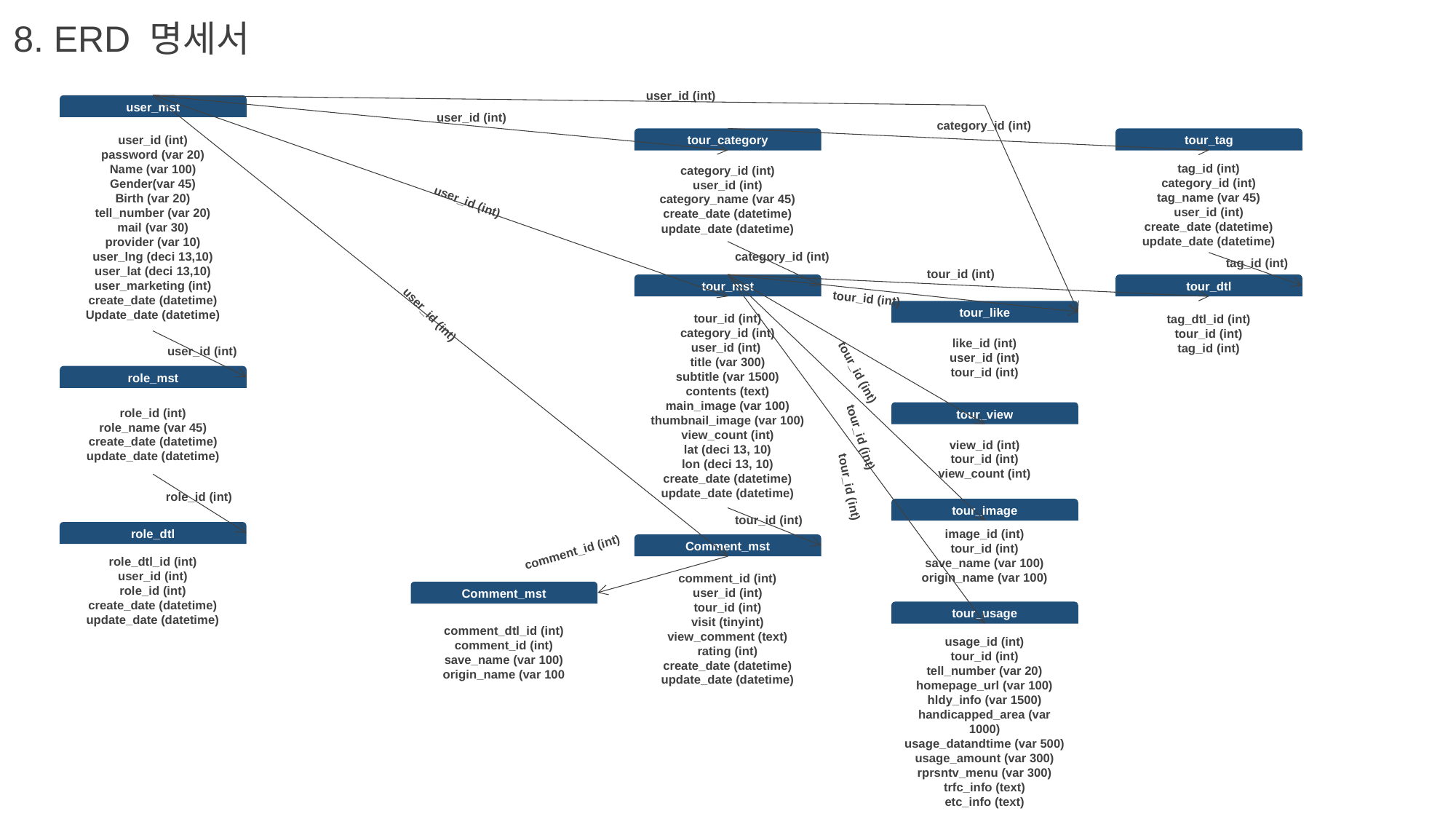

8. ERD 명세서
user_id (int)
user_mst
user_id (int)
category_id (int)
user_id (int)
password (var 20)
Name (var 100)
Gender(var 45)
Birth (var 20)
tell_number (var 20)
mail (var 30)
provider (var 10)
user_lng (deci 13,10)
user_lat (deci 13,10)
user_marketing (int)
create_date (datetime)
Update_date (datetime)
tour_tag
tour_category
tag_id (int)
category_id (int)
tag_name (var 45)
user_id (int)
create_date (datetime)
update_date (datetime)
category_id (int)
user_id (int)
category_name (var 45)
create_date (datetime)
update_date (datetime)
user_id (int)
category_id (int)
tag_id (int)
tour_id (int)
tour_dtl
tour_mst
tour_id (int)
tour_like
tour_id (int)
category_id (int)
user_id (int)
title (var 300)
subtitle (var 1500)
contents (text)
main_image (var 100)
thumbnail_image (var 100)
view_count (int)
lat (deci 13, 10)
lon (deci 13, 10)
create_date (datetime)
update_date (datetime)
tag_dtl_id (int)
tour_id (int)
tag_id (int)
user_id (int)
like_id (int)
user_id (int)
tour_id (int)
user_id (int)
tour_id (int)
role_mst
role_id (int)
role_name (var 45)
create_date (datetime)
update_date (datetime)
tour_view
tour_id (int)
view_id (int)
tour_id (int)
view_count (int)
tour_id (int)
role_id (int)
tour_image
tour_id (int)
role_dtl
image_id (int)
tour_id (int)
save_name (var 100)
origin_name (var 100)
Comment_mst
comment_id (int)
role_dtl_id (int)
user_id (int)
role_id (int)
create_date (datetime)
update_date (datetime)
comment_id (int)
user_id (int)
tour_id (int)
visit (tinyint)
view_comment (text)
rating (int)
create_date (datetime)
update_date (datetime)
Comment_mst
tour_usage
comment_dtl_id (int)
comment_id (int)
save_name (var 100)
origin_name (var 100
usage_id (int)
tour_id (int)
tell_number (var 20)
homepage_url (var 100)
hldy_info (var 1500)
handicapped_area (var 1000)
usage_datandtime (var 500)
usage_amount (var 300)
rprsntv_menu (var 300)
trfc_info (text)
etc_info (text)